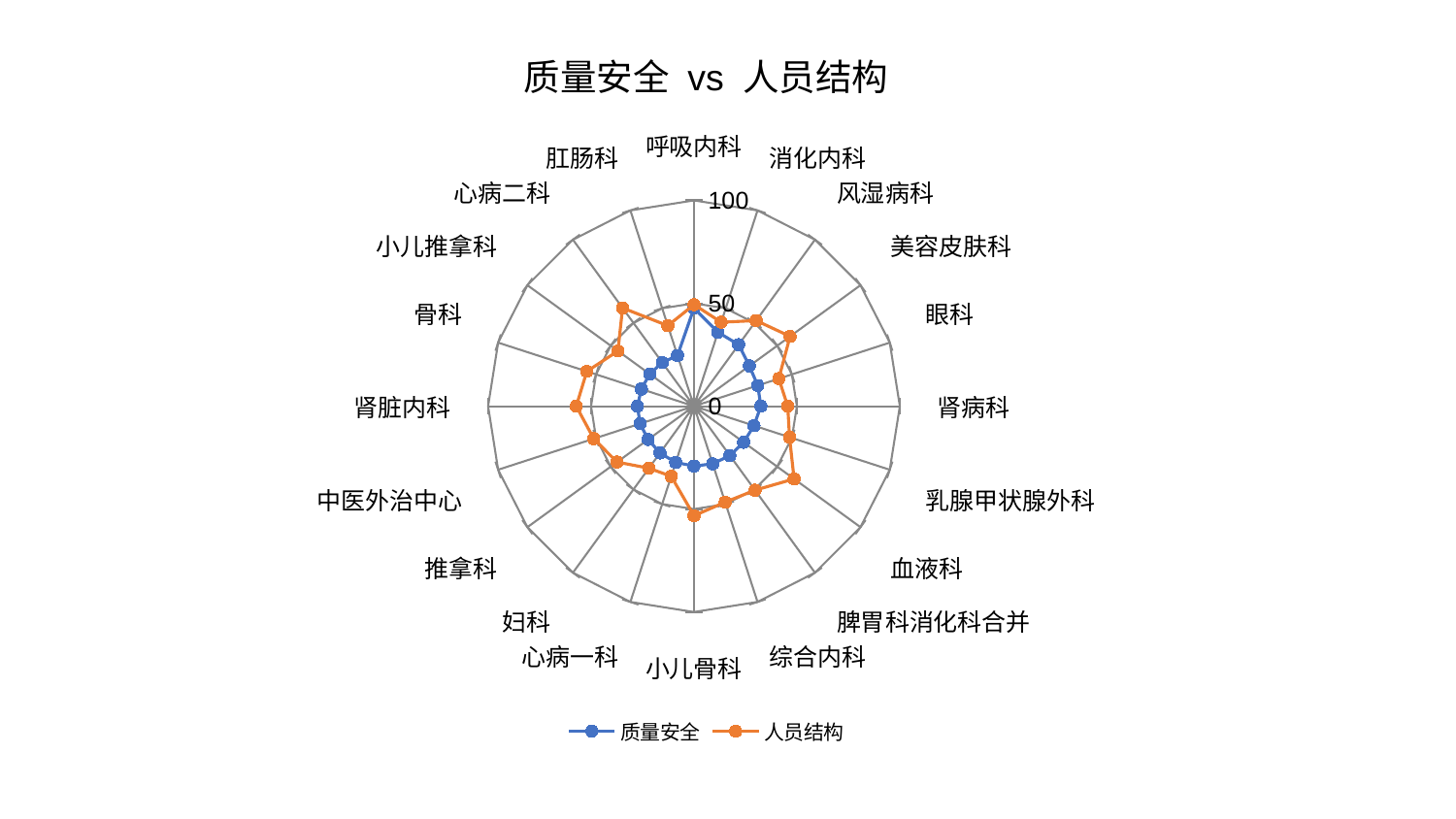

### Chart: 质量安全 vs 人员结构

| Category | 质量安全 | 人员结构 |
|---|---|---|
| 呼吸内科 | 47.685253099650005 | 49.33320162444039 |
| 消化内科 | 37.776463241683 | 42.905280510940514 |
| 风湿病科 | 36.953960769331104 | 51.444833969399085 |
| 美容皮肤科 | 33.272623017705726 | 57.71448945231059 |
| 眼科 | 32.597019377418356 | 43.33609970978323 |
| 肾病科 | 32.496925151285176 | 45.55561377577906 |
| 乳腺甲状腺外科 | 30.6592427517545 | 48.82434914575521 |
| 血液科 | 29.841721850117633 | 60.144408439142744 |
| 脾胃科消化科合并 | 29.668023213286357 | 50.461516026816476 |
| 综合内科 | 29.458159662506063 | 49.05959676702123 |
| 小儿骨科 | 29.096359958403497 | 53.21748428303632 |
| 心病一科 | 28.741537380586497 | 35.815361794782376 |
| 妇科 | 28.11087719303031 | 37.23821569199278 |
| 推拿科 | 27.517179132232943 | 46.210233831055966 |
| 中医外治中心 | 27.51620678221337 | 51.18013093799854 |
| 肾脏内科 | 27.453297599002084 | 57.161796293594186 |
| 骨科 | 26.845404356322465 | 54.71615164850729 |
| 小儿推拿科 | 26.602594222074245 | 45.652988313318126 |
| 心病二科 | 26.21961224485911 | 58.98533134059614 |
| 肛肠科 | 25.92079589459813 | 41.15023150723613 |
5